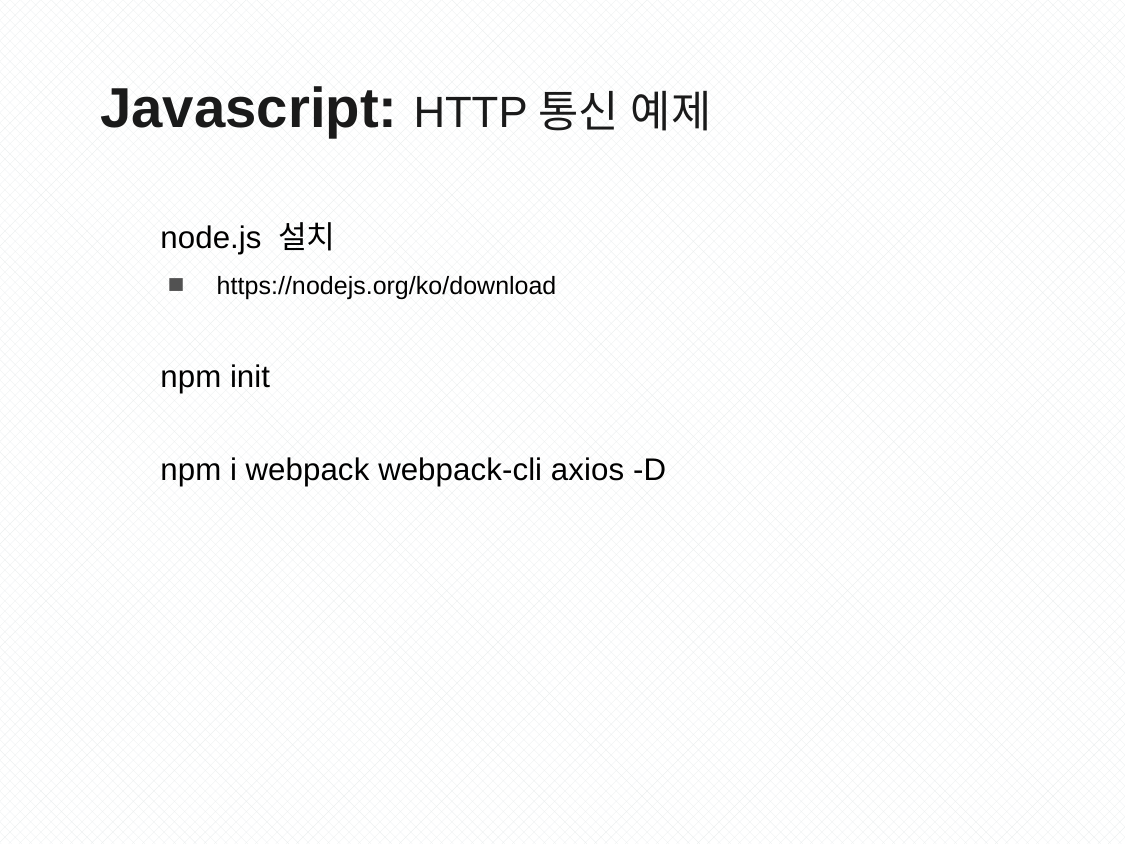

Javascript: HTTP통신 예제
node.js 설치
https://nodejs.org/ko/download
npm init
npm i webpack webpack-cli axios -D